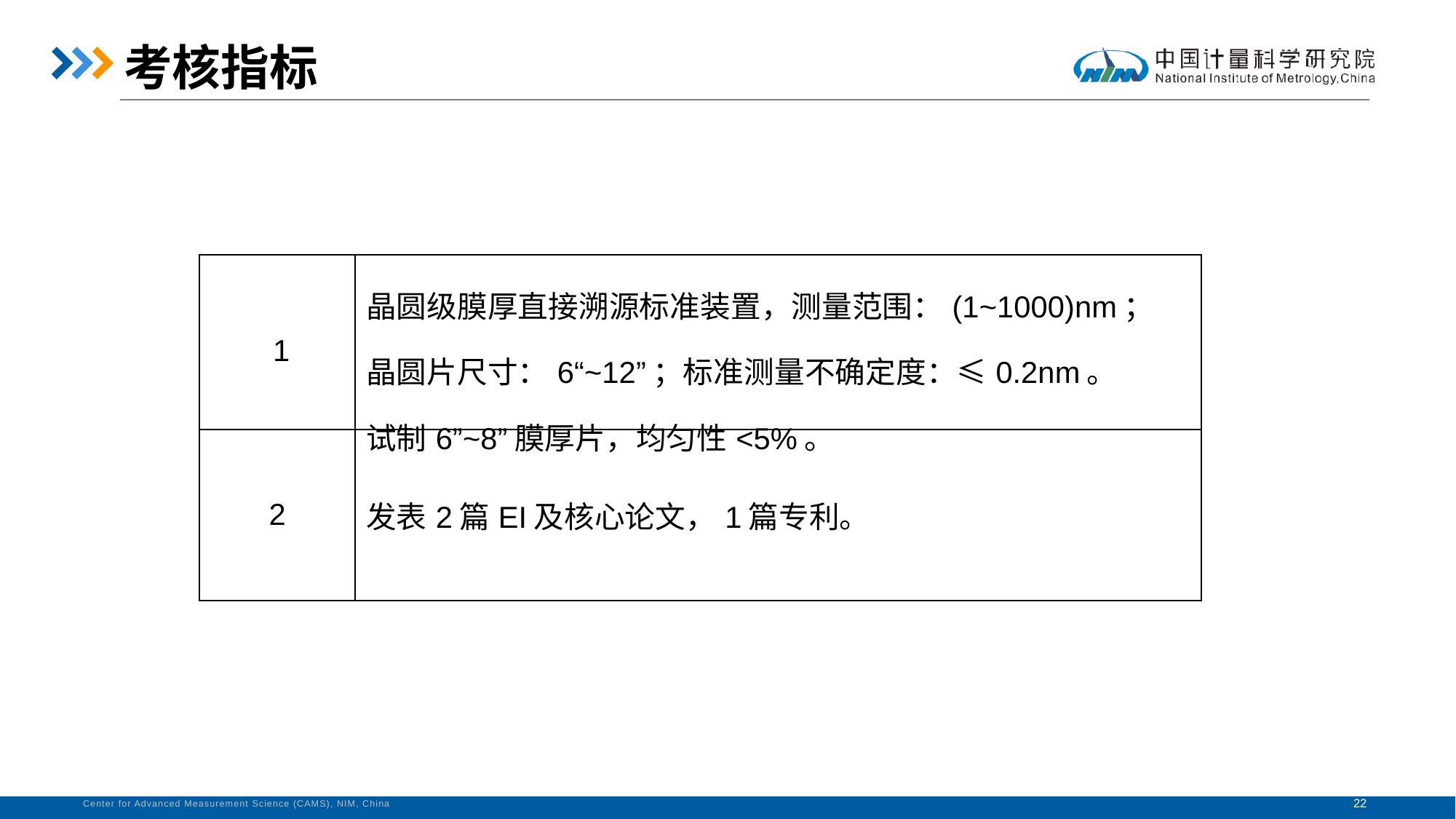

考核指标
| 1 | 晶圆级膜厚直接溯源标准装置，测量范围：(1~1000)nm； 晶圆片尺寸：6“~12”；标准测量不确定度：≤0.2nm。 试制6”~8”膜厚片，均匀性<5%。 |
| --- | --- |
| 2 | 发表2篇EI及核心论文，1篇专利。 |